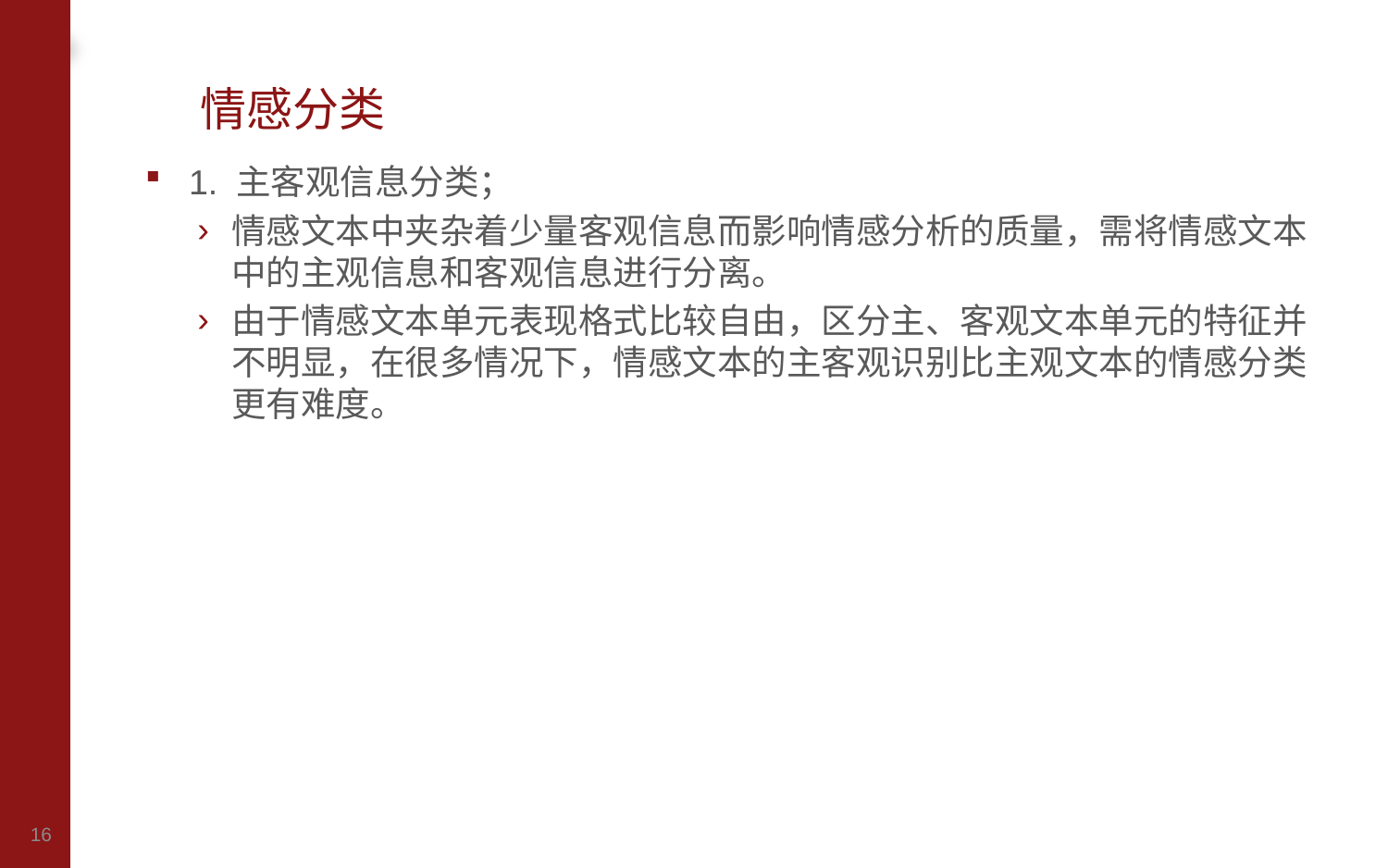

# 情感分类
1. 主客观信息分类；
情感文本中夹杂着少量客观信息而影响情感分析的质量，需将情感文本中的主观信息和客观信息进行分离。
由于情感文本单元表现格式比较自由，区分主、客观文本单元的特征并不明显，在很多情况下，情感文本的主客观识别比主观文本的情感分类更有难度。
16